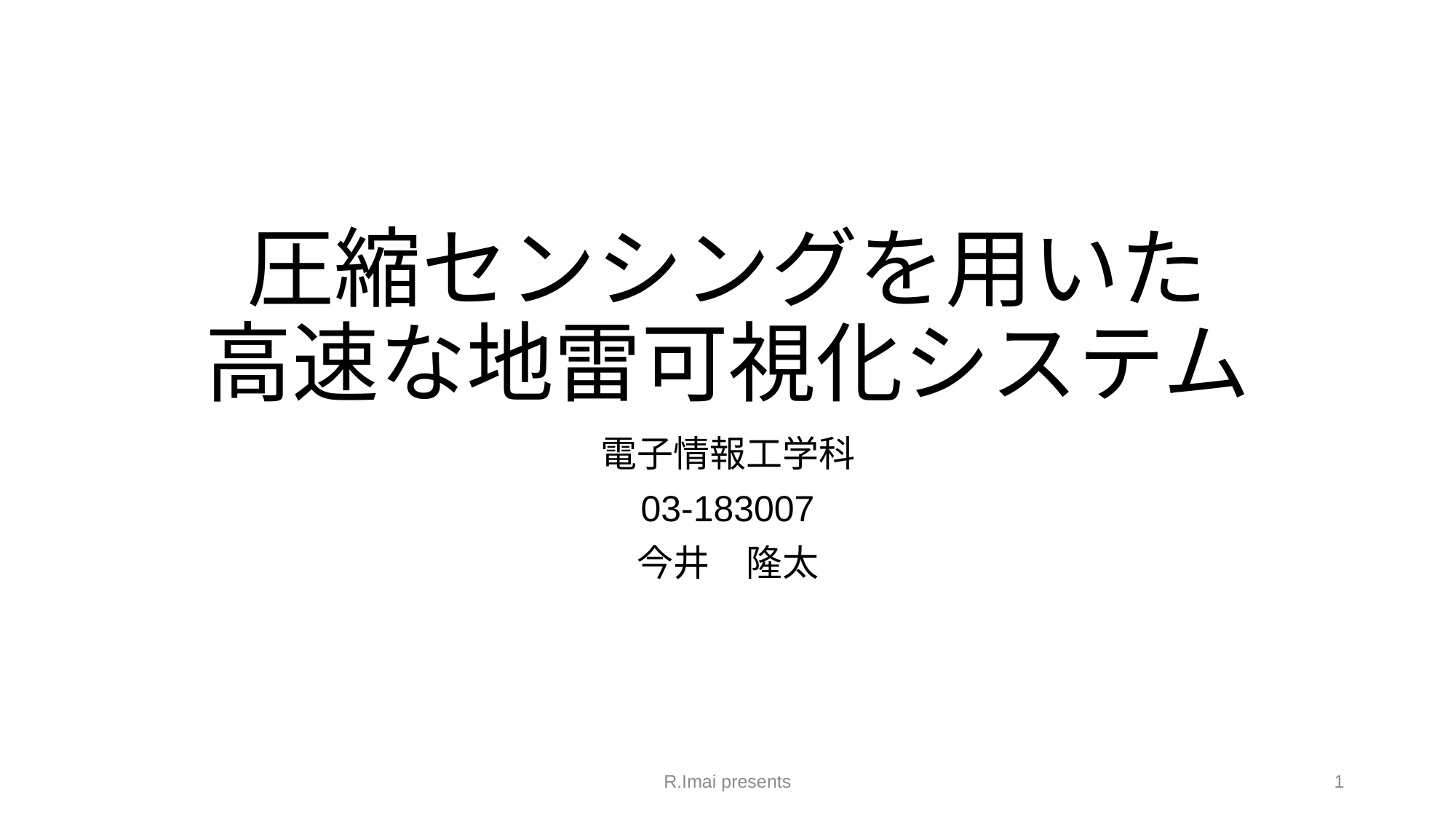

# 圧縮センシングを用いた 高速な地雷可視化システム
電子情報工学科
03-183007
今井　隆太
R.Imai presents
1